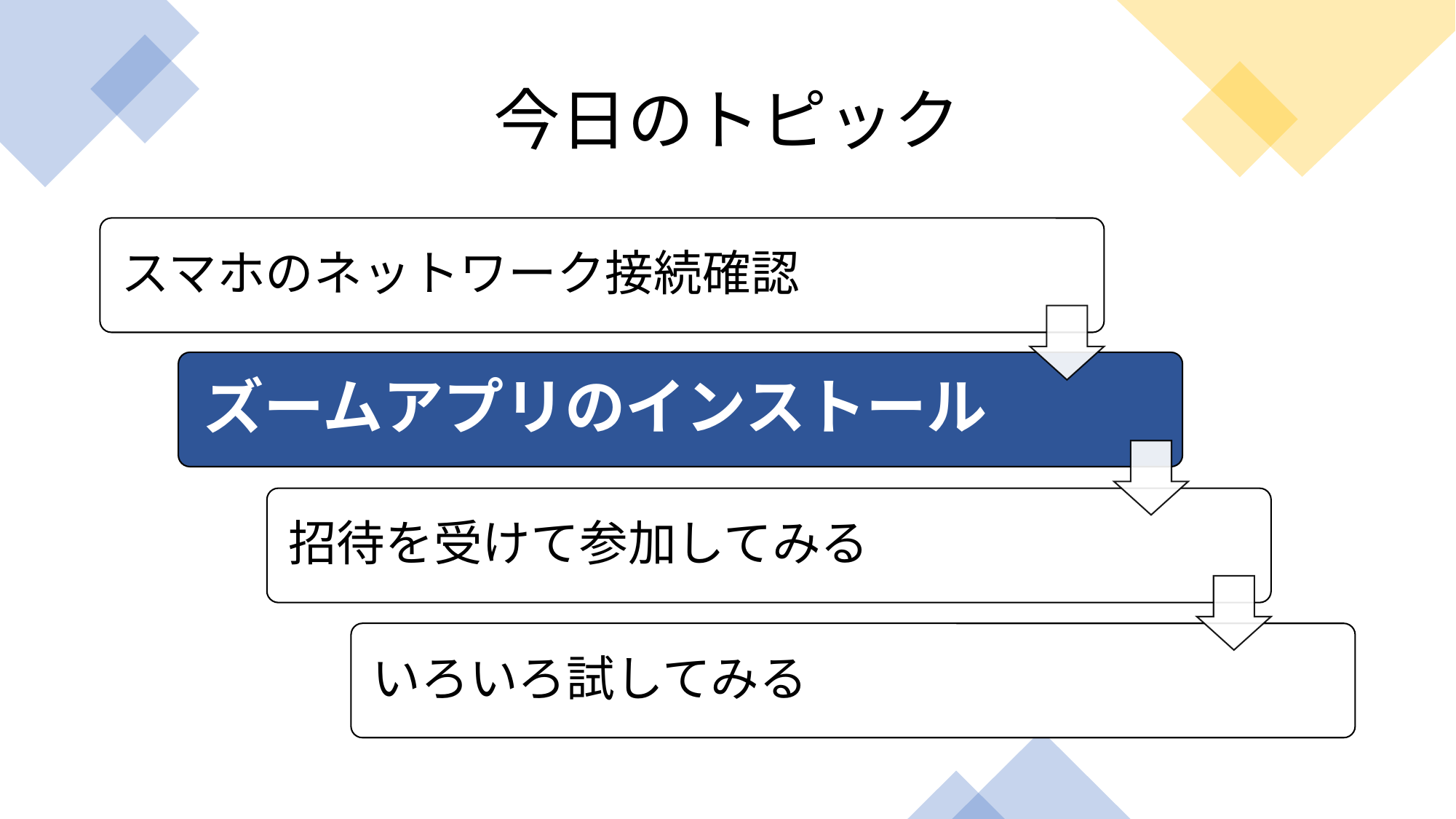

# 今日のトピック

スマホのネットワーク接続確認
ズームアプリのインストール
招待を受けて参加してみる
いろいろ試してみる